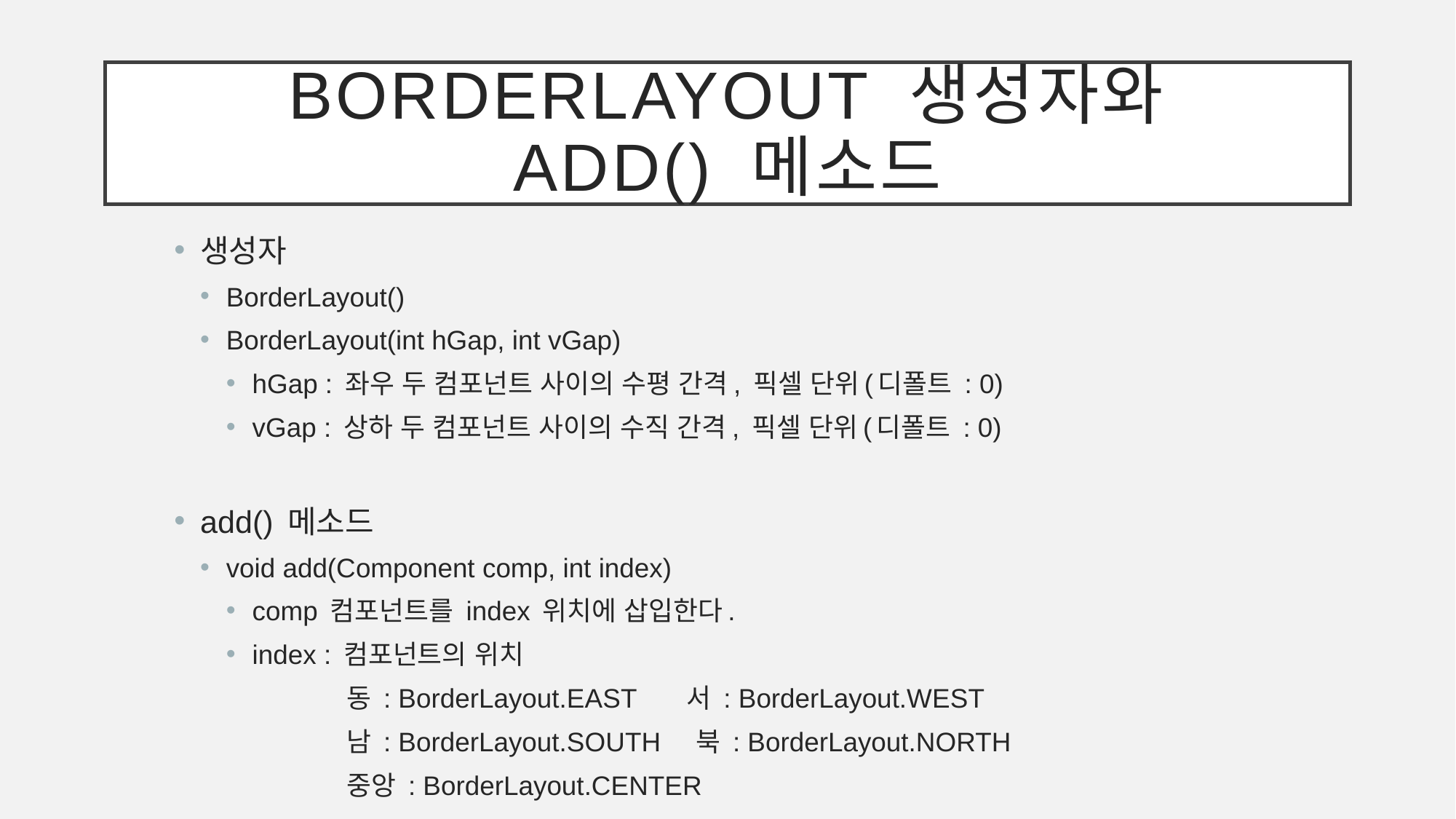

# BorderLayout 생성자와 add() 메소드
생성자
BorderLayout()
BorderLayout(int hGap, int vGap)
hGap : 좌우 두 컴포넌트 사이의 수평 간격, 픽셀 단위(디폴트 : 0)
vGap : 상하 두 컴포넌트 사이의 수직 간격, 픽셀 단위(디폴트 : 0)

add() 메소드
void add(Component comp, int index)
comp 컴포넌트를 index 위치에 삽입한다.
index : 컴포넌트의 위치
            동 : BorderLayout.EAST      서 : BorderLayout.WEST
            남 : BorderLayout.SOUTH    북 : BorderLayout.NORTH
            중앙 : BorderLayout.CENTER